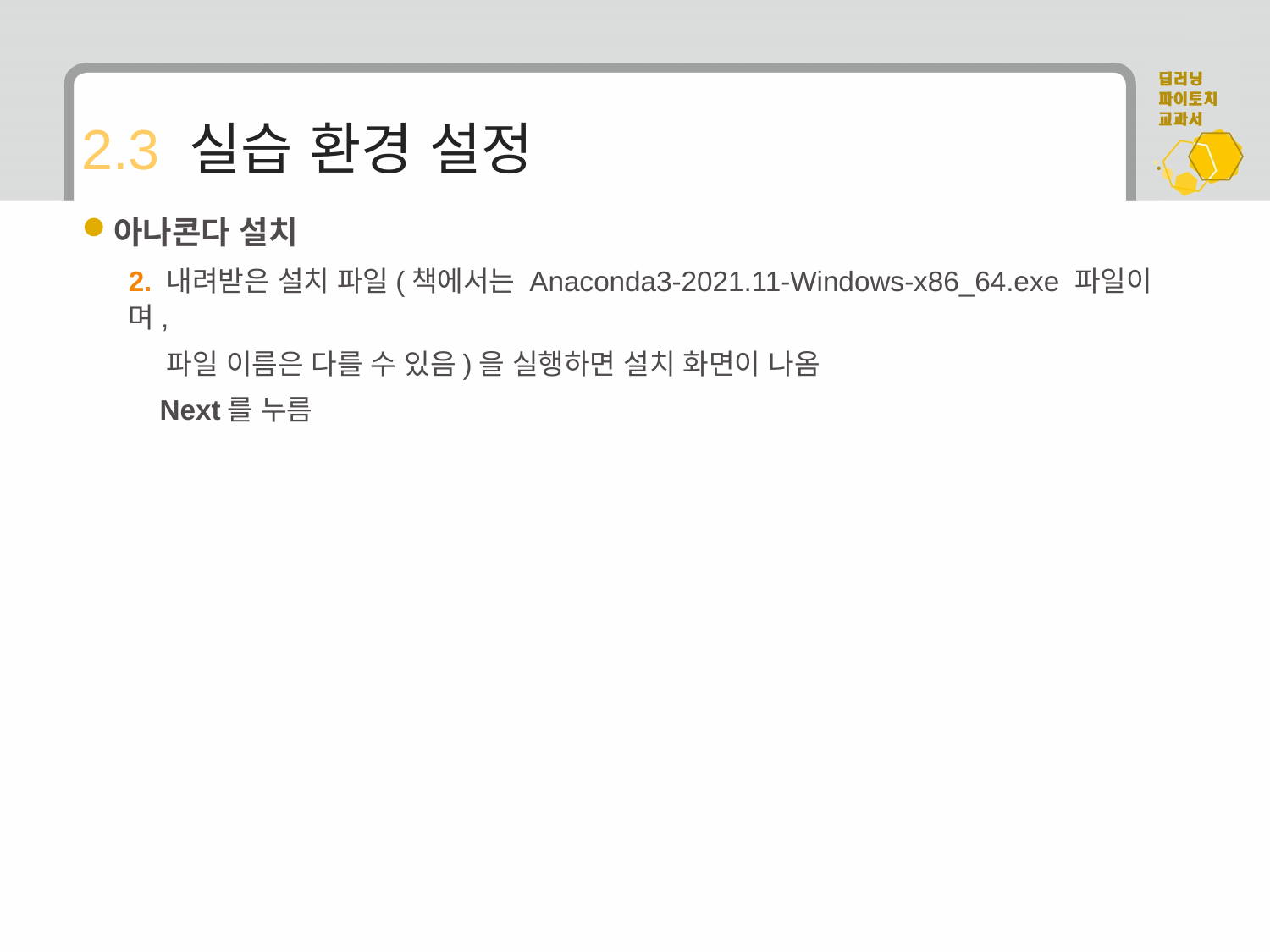

# 2.3 실습 환경 설정
아나콘다 설치
2. 내려받은 설치 파일(책에서는 Anaconda3-2021.11-Windows-x86_64.exe 파일이며,
    파일 이름은 다를 수 있음)을 실행하면 설치 화면이 나옴
    Next를 누름